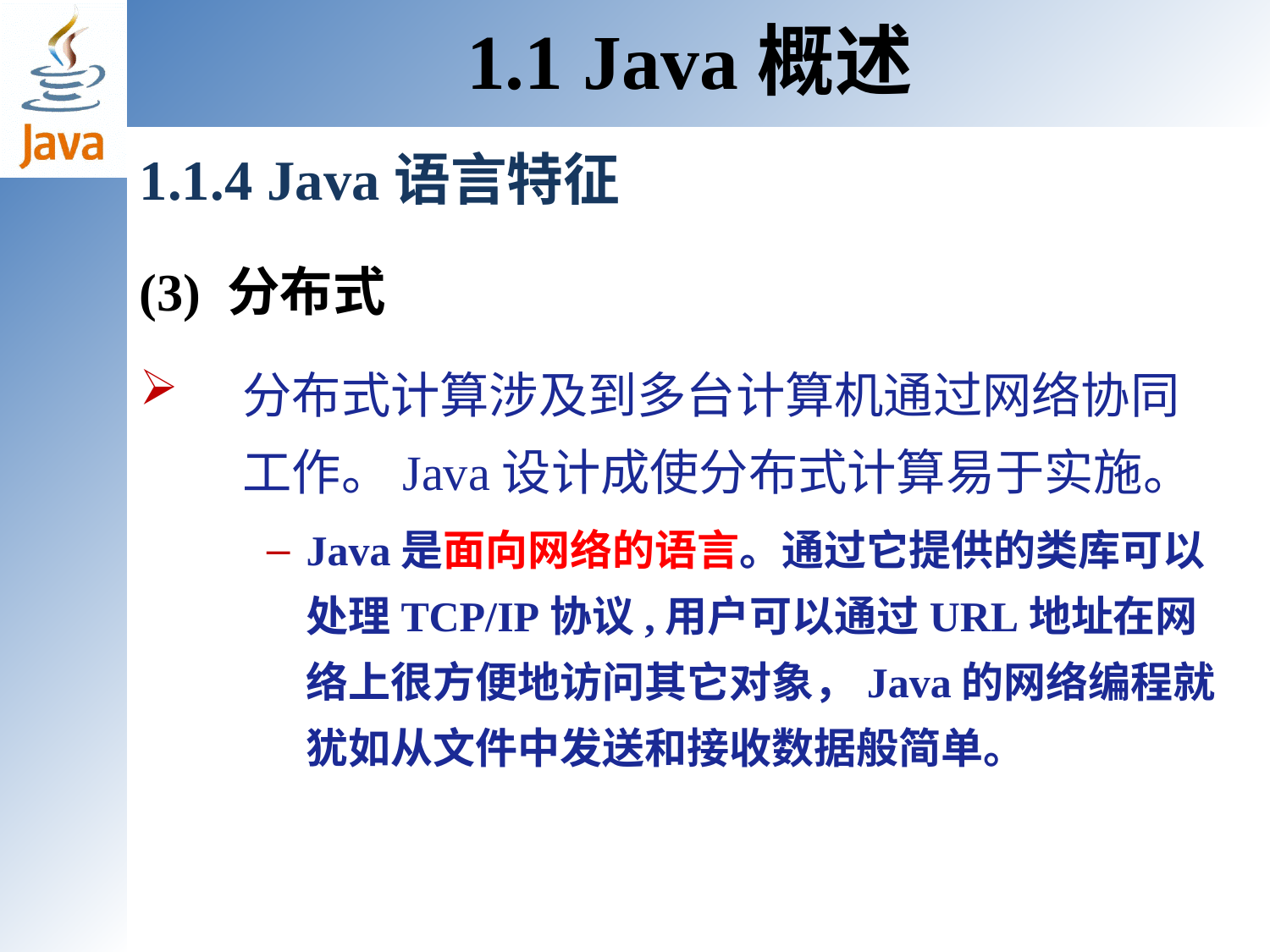

1.1 Java概述
1.1.4 Java语言特征
(3) 分布式
分布式计算涉及到多台计算机通过网络协同工作。Java设计成使分布式计算易于实施。
Java是面向网络的语言。通过它提供的类库可以处理TCP/IP协议,用户可以通过URL地址在网络上很方便地访问其它对象，Java的网络编程就犹如从文件中发送和接收数据般简单。
32